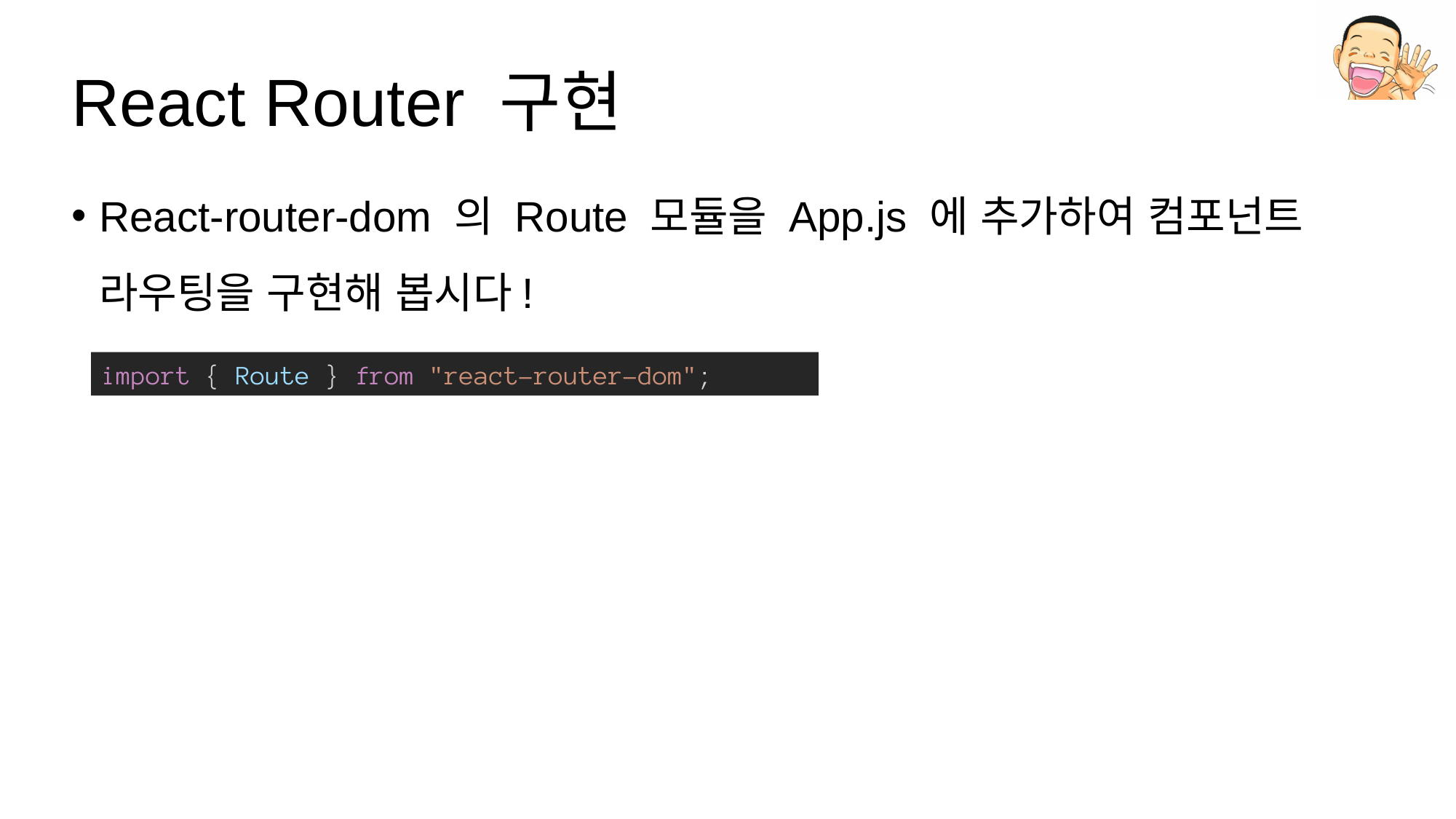

# React Router 구현
React-router-dom 의 Route 모듈을 App.js 에 추가하여 컴포넌트 라우팅을 구현해 봅시다!
import { Route } from "react-router-dom";